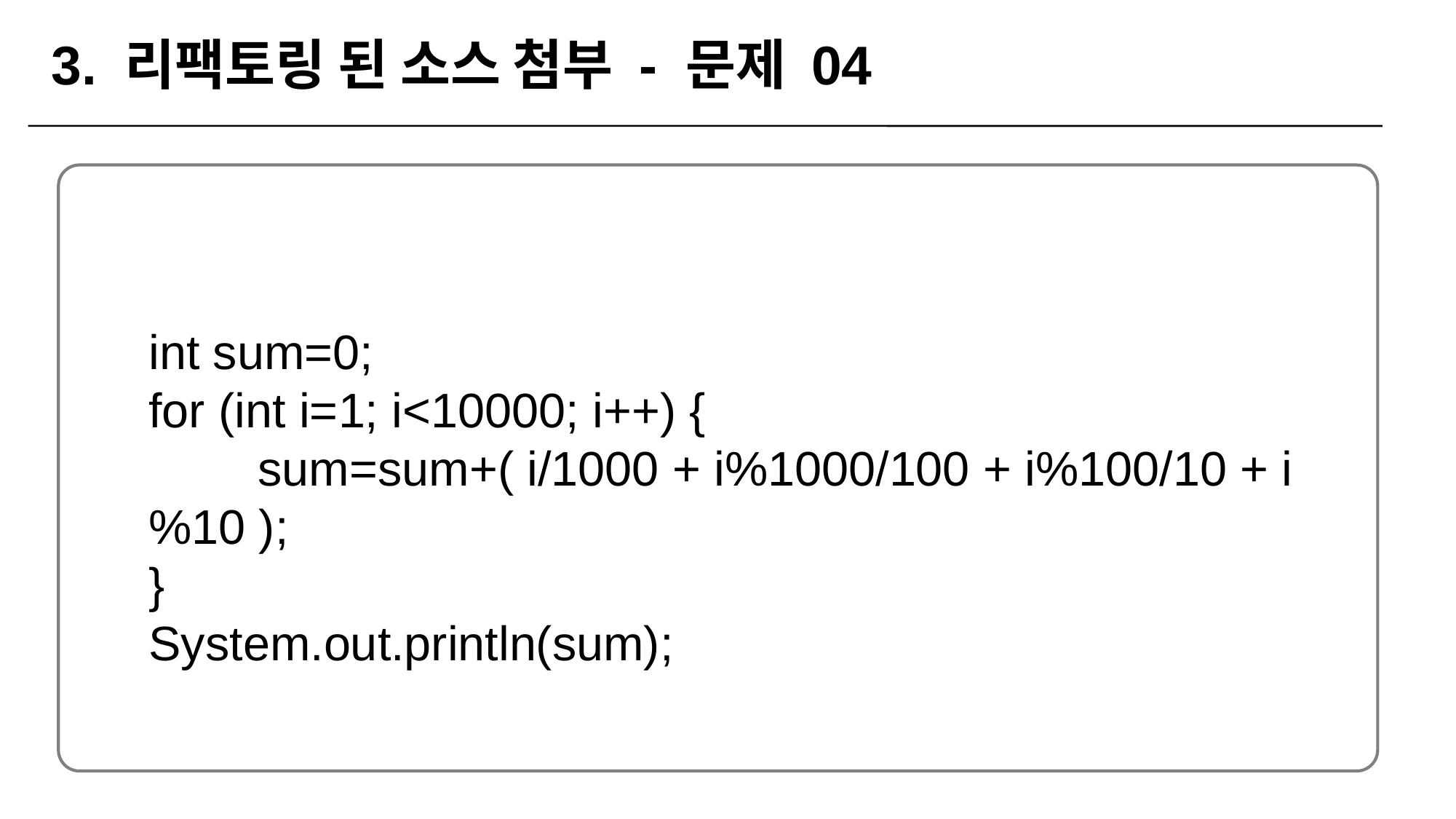

3. 리팩토링 된 소스 첨부 - 문제 04

int sum=0;
for (int i=1; i<10000; i++) {
	sum=sum+( i/1000 + i%1000/100 + i%100/10 + i%10 );
}
System.out.println(sum);